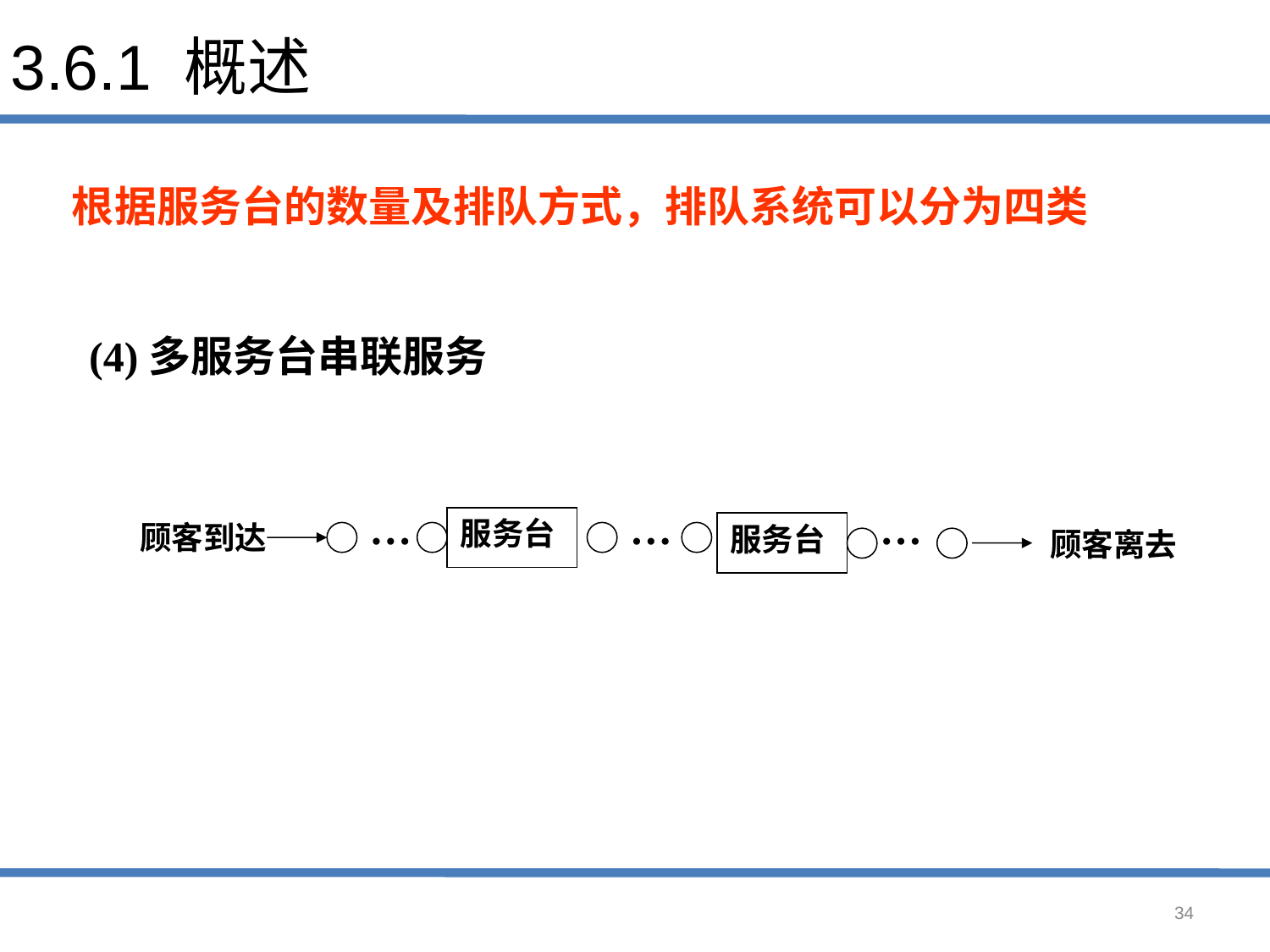

# 3.6.1 概述
根据服务台的数量及排队方式，排队系统可以分为四类
(4)多服务台串联服务
…
…
…

服务台
顾客到达

服务台
顾客离去

34